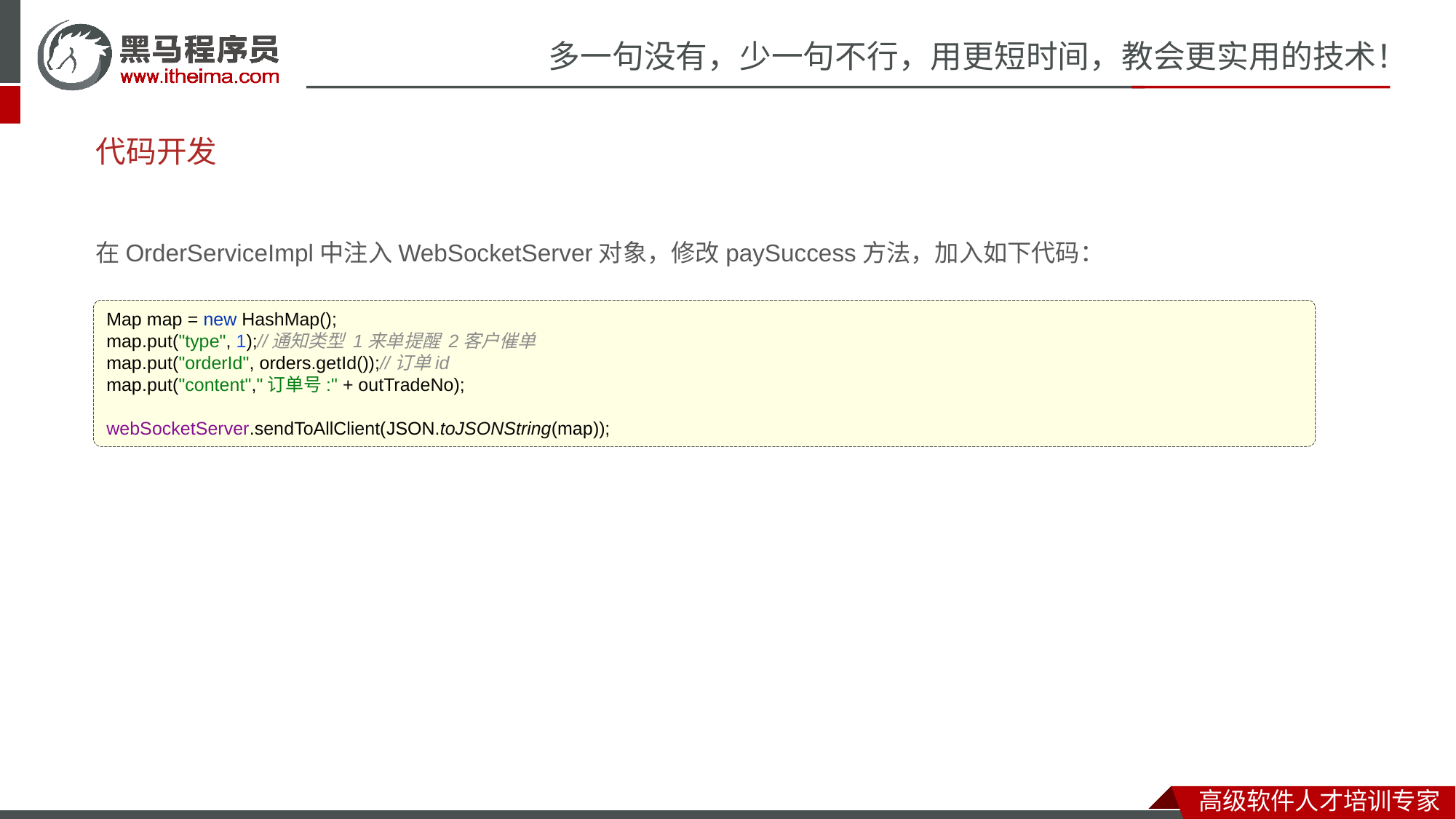

# 代码开发
在OrderServiceImpl中注入WebSocketServer对象，修改paySuccess方法，加入如下代码：
Map map = new HashMap();
map.put("type", 1);//通知类型 1来单提醒 2客户催单
map.put("orderId", orders.getId());//订单id
map.put("content","订单号:" + outTradeNo);
webSocketServer.sendToAllClient(JSON.toJSONString(map));